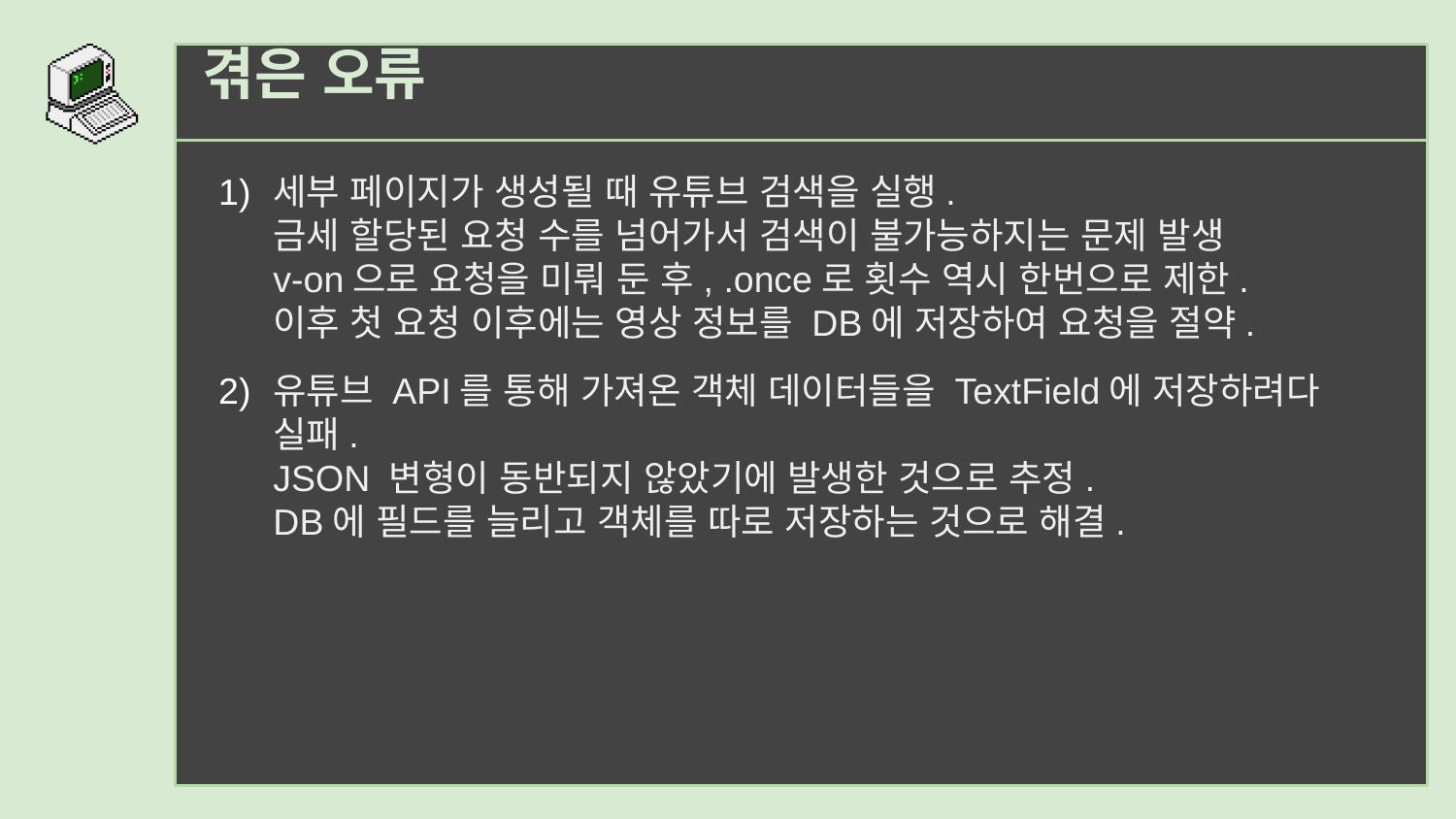

겪은 오류
세부 페이지가 생성될 때 유튜브 검색을 실행.
금세 할당된 요청 수를 넘어가서 검색이 불가능하지는 문제 발생
v-on으로 요청을 미뤄 둔 후, .once로 횟수 역시 한번으로 제한.
이후 첫 요청 이후에는 영상 정보를 DB에 저장하여 요청을 절약.
유튜브 API를 통해 가져온 객체 데이터들을 TextField에 저장하려다 실패.
JSON 변형이 동반되지 않았기에 발생한 것으로 추정.
DB에 필드를 늘리고 객체를 따로 저장하는 것으로 해결.